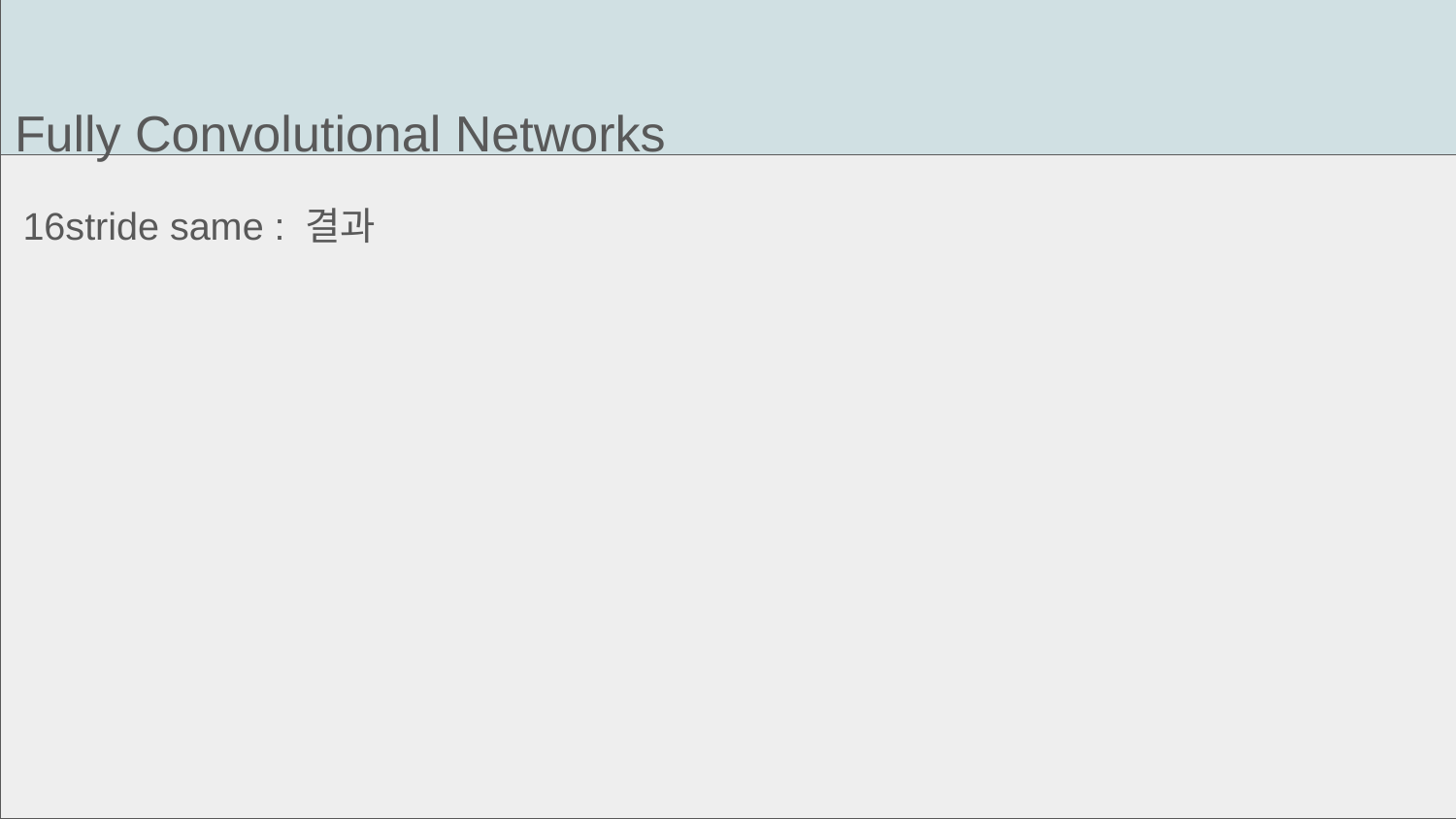

Fully Convolutional Networks

16stride same : 결과